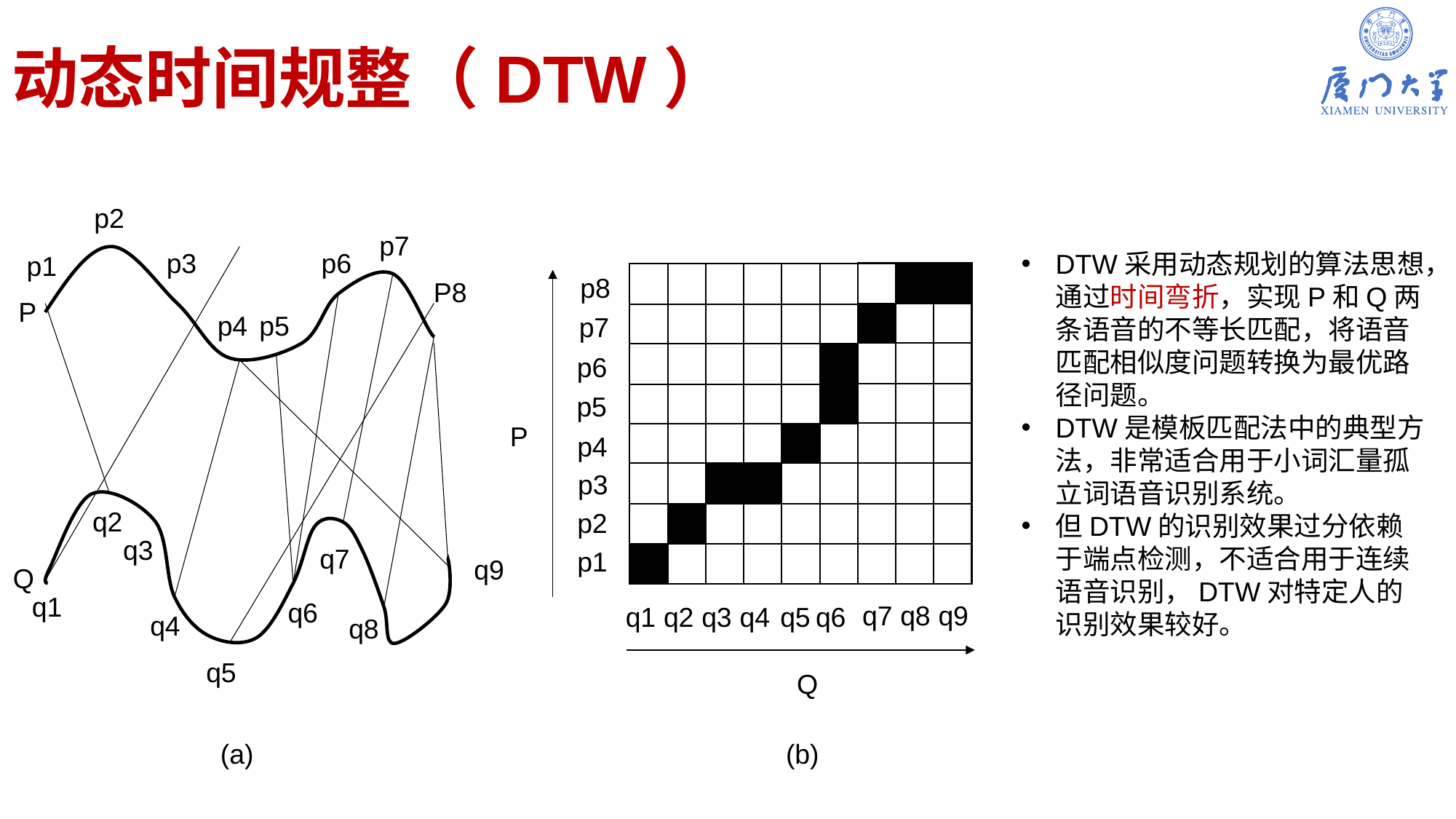

# 动态时间规整（DTW）
p2
p7
p6
p3
DTW采用动态规划的算法思想，通过时间弯折，实现P和Q两条语音的不等长匹配，将语音匹配相似度问题转换为最优路径问题。
DTW是模板匹配法中的典型方法，非常适合用于小词汇量孤立词语音识别系统。
但DTW的识别效果过分依赖于端点检测，不适合用于连续语音识别，DTW对特定人的识别效果较好。
p1

p8
P8
P

p5

p4
p7

p6

p5
P

p4
p3

q2
p2

q3
q7
p1

q9
Q
q1
q6
q7
q8
q9
q6
q1
q2
q3
q4
q5
q4
q8
q5
Q
(b)
(a)